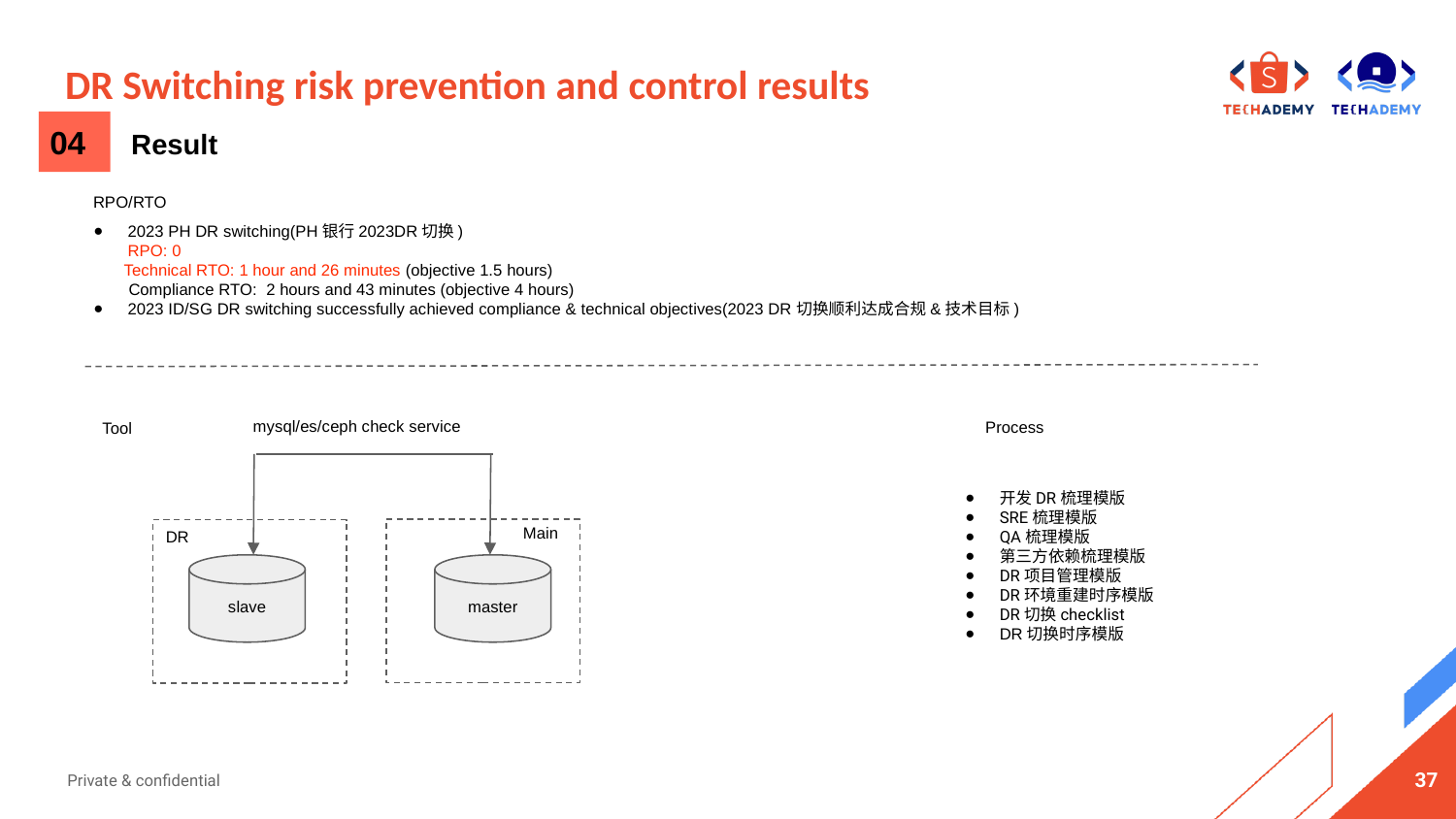

# DR Switching risk prevention and control results
04
Result
RPO/RTO
2023 PH DR switching(PH银行2023DR切换)
RPO: 0
           Technical RTO: 1 hour and 26 minutes (objective 1.5 hours)
            Compliance RTO:  2 hours and 43 minutes (objective 4 hours)
2023 ID/SG DR switching successfully achieved compliance & technical objectives(2023 DR切换顺利达成合规&技术目标)
mysql/es/ceph check service
Process
Tool
开发DR梳理模版
SRE梳理模版
QA梳理模版
第三方依赖梳理模版
DR项目管理模版
DR环境重建时序模版
DR切换checklist
DR切换时序模版
Main
DR

slave
master
37